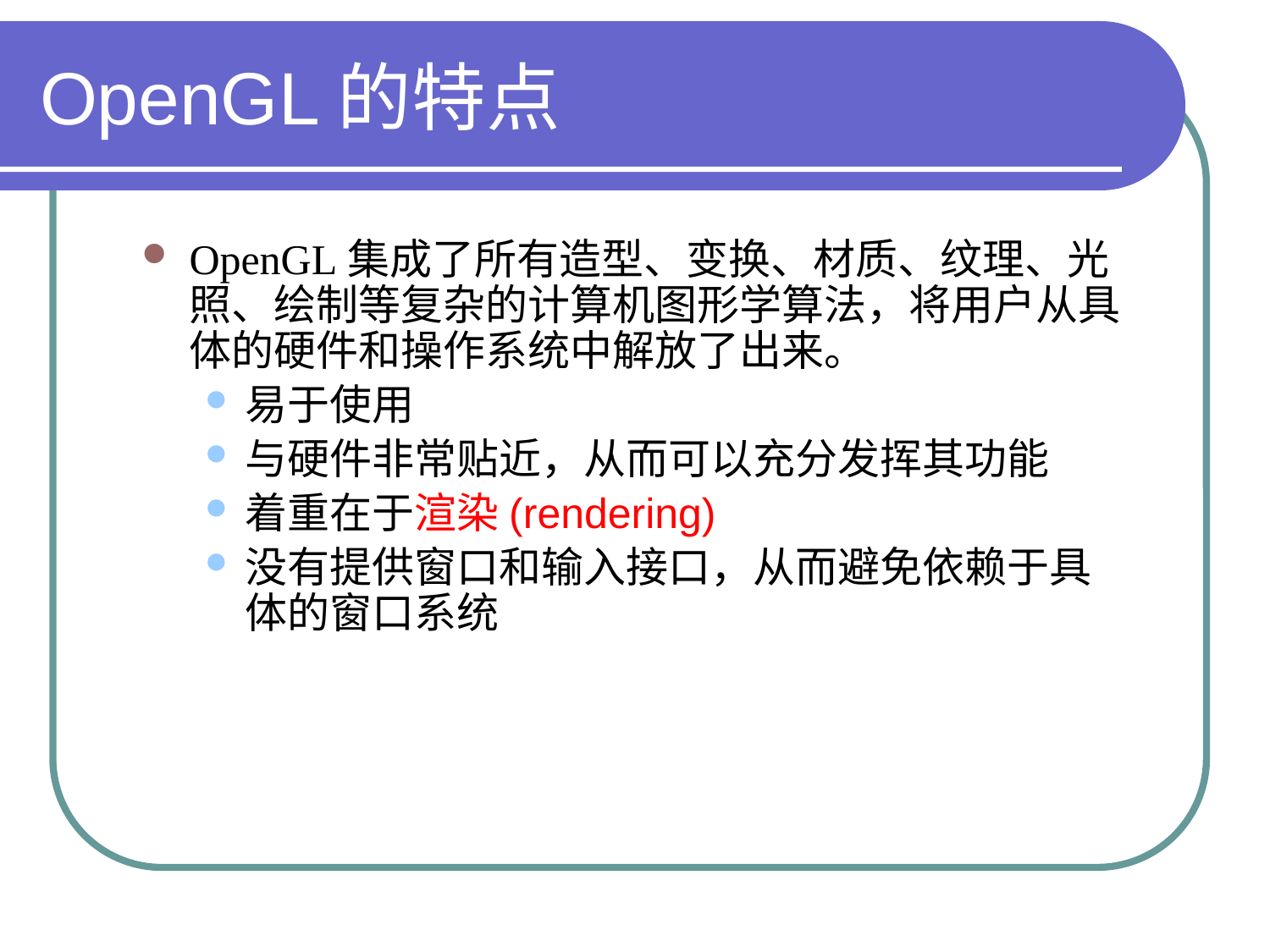

# OpenGL的特点
OpenGL集成了所有造型、变换、材质、纹理、光照、绘制等复杂的计算机图形学算法，将用户从具体的硬件和操作系统中解放了出来。
易于使用
与硬件非常贴近，从而可以充分发挥其功能
着重在于渲染(rendering)
没有提供窗口和输入接口，从而避免依赖于具体的窗口系统